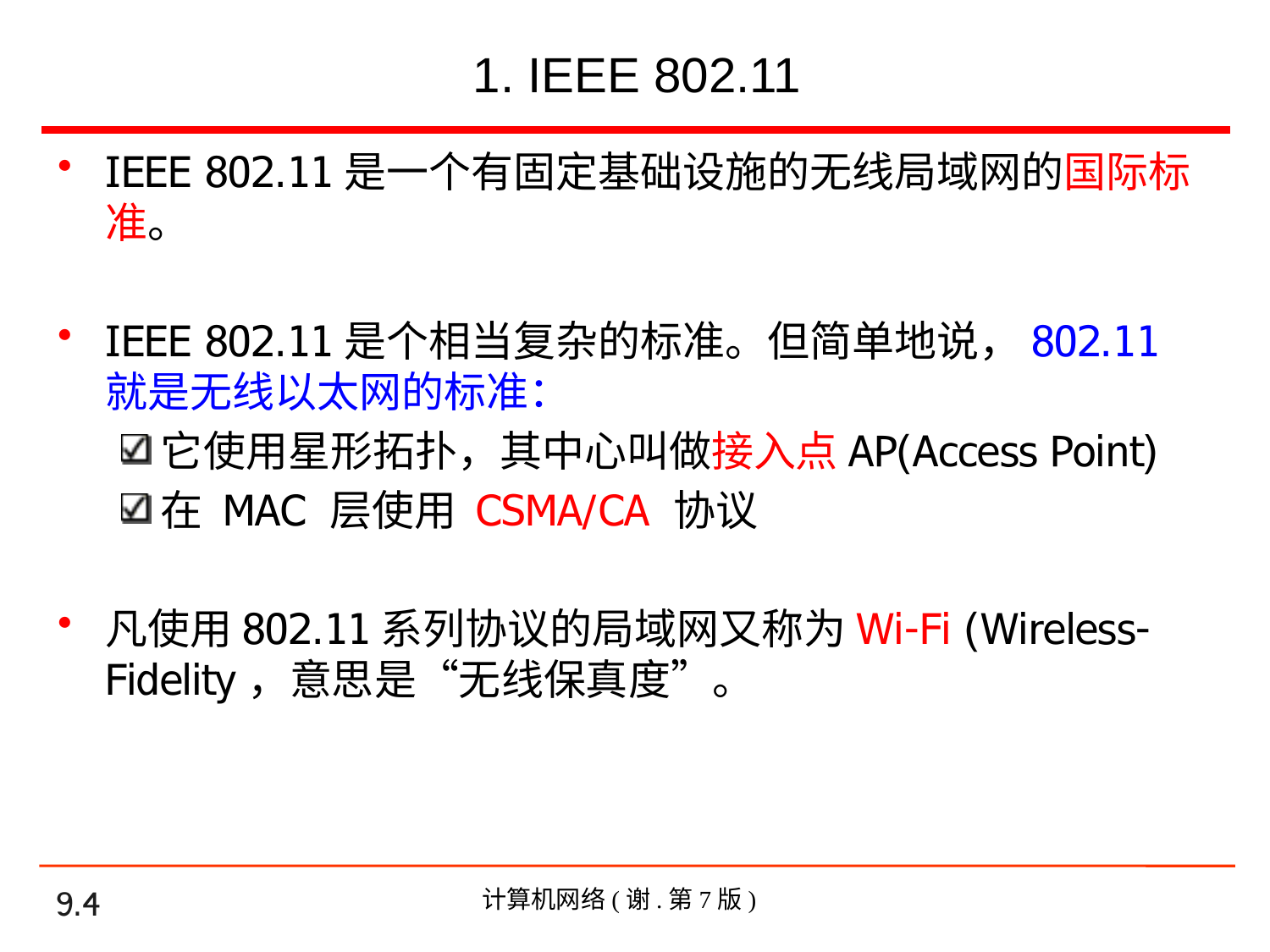

# 1. IEEE 802.11
IEEE 802.11是一个有固定基础设施的无线局域网的国际标准。

IEEE 802.11是个相当复杂的标准。但简单地说，802.11 就是无线以太网的标准：
它使用星形拓扑，其中心叫做接入点AP(Access Point)
在 MAC 层使用 CSMA/CA 协议

凡使用802.11系列协议的局域网又称为Wi-Fi (Wireless-Fidelity，意思是“无线保真度”。